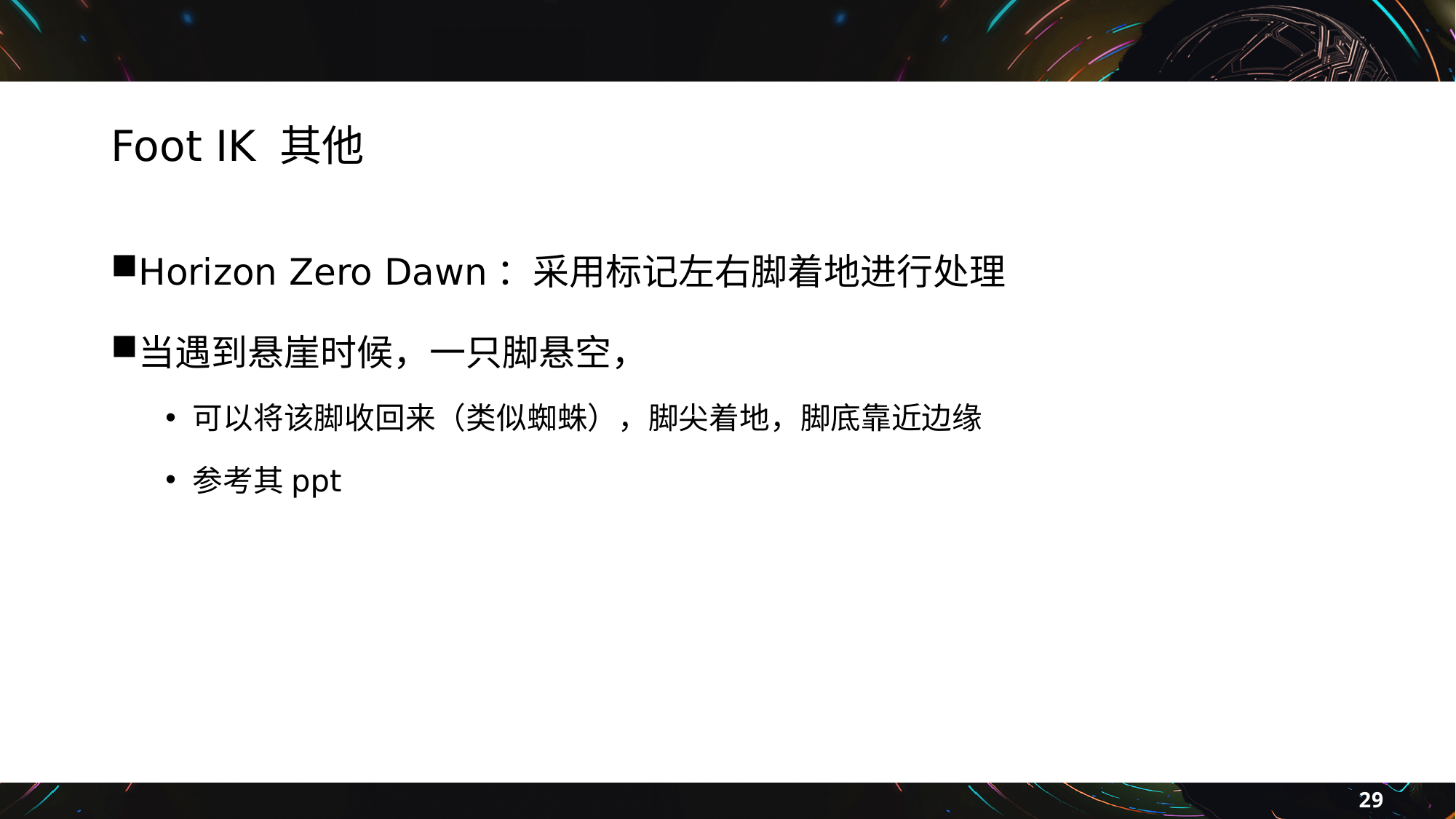

# Foot IK 其他
Horizon Zero Dawn：采用标记左右脚着地进行处理
当遇到悬崖时候，一只脚悬空，
可以将该脚收回来（类似蜘蛛），脚尖着地，脚底靠近边缘
参考其ppt
29